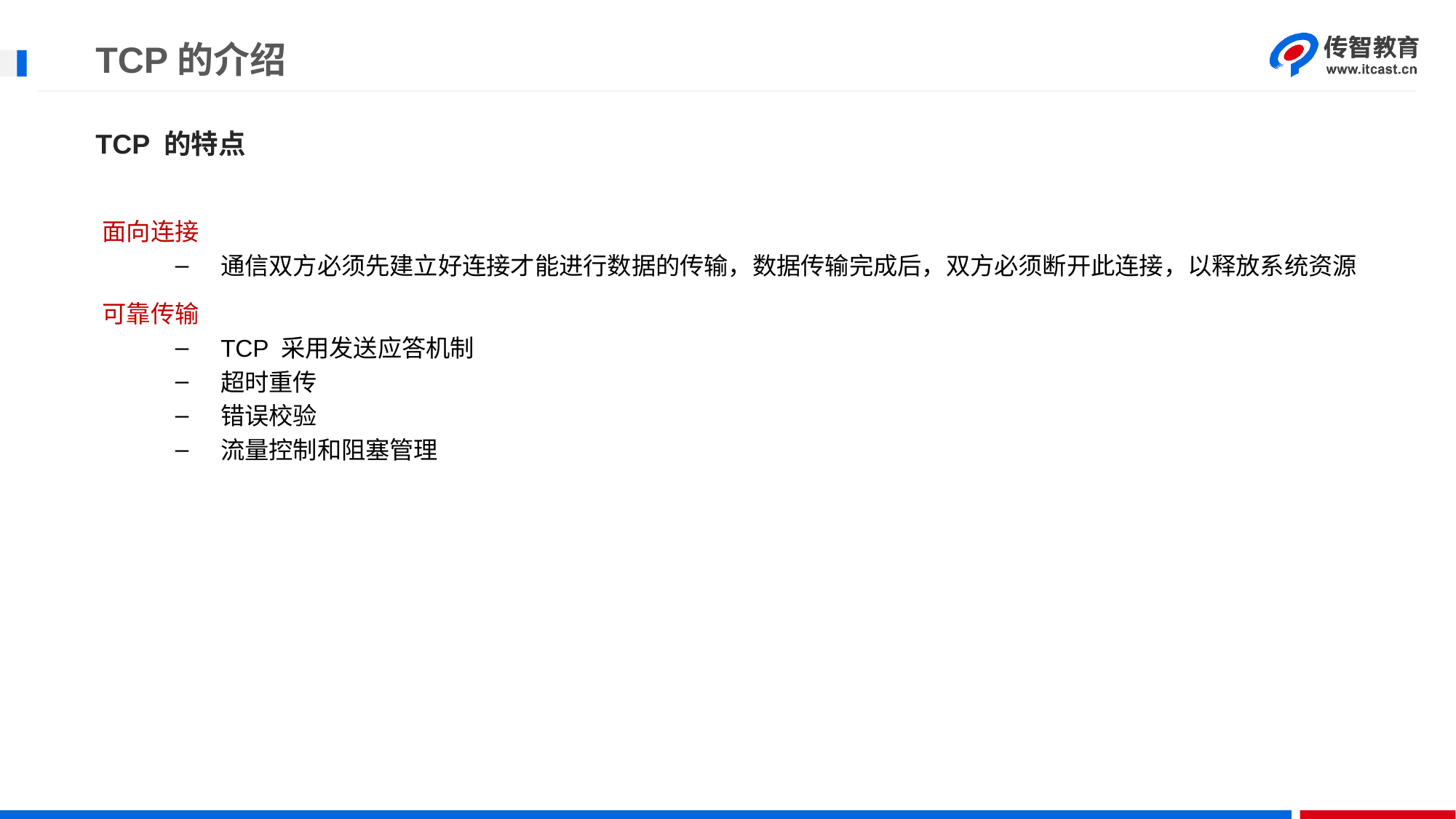

# TCP的介绍
TCP 的特点
面向连接
通信双方必须先建立好连接才能进行数据的传输，数据传输完成后，双方必须断开此连接，以释放系统资源
可靠传输
TCP 采用发送应答机制
超时重传
错误校验
流量控制和阻塞管理